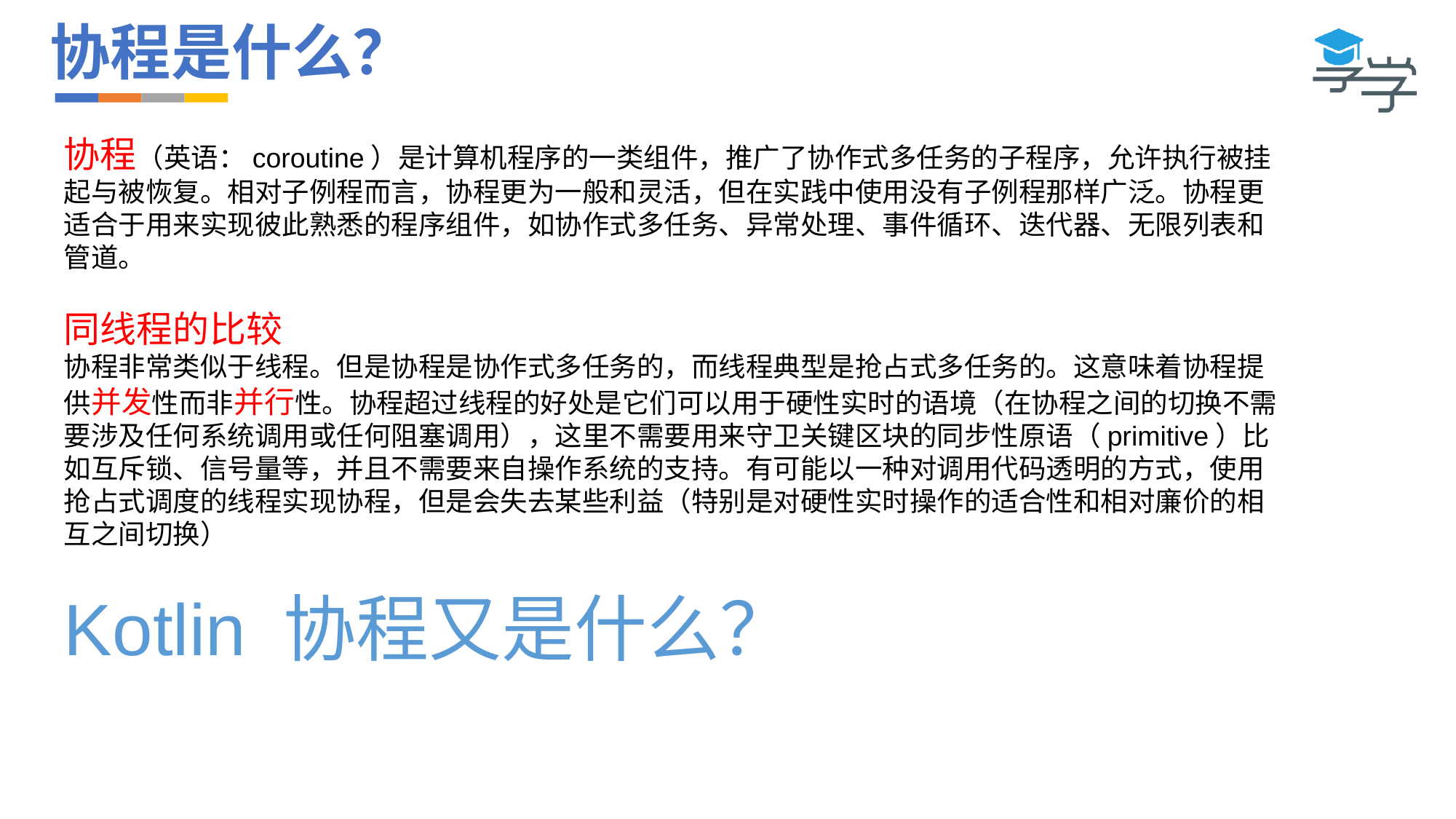

# 协程是什么？
协程（英语：coroutine）是计算机程序的一类组件，推广了协作式多任务的子程序，允许执行被挂起与被恢复。相对子例程而言，协程更为一般和灵活，但在实践中使用没有子例程那样广泛。协程更适合于用来实现彼此熟悉的程序组件，如协作式多任务、异常处理、事件循环、迭代器、无限列表和管道。

同线程的比较
协程非常类似于线程。但是协程是协作式多任务的，而线程典型是抢占式多任务的。这意味着协程提供并发性而非并行性。协程超过线程的好处是它们可以用于硬性实时的语境（在协程之间的切换不需要涉及任何系统调用或任何阻塞调用），这里不需要用来守卫关键区块的同步性原语（primitive）比如互斥锁、信号量等，并且不需要来自操作系统的支持。有可能以一种对调用代码透明的方式，使用抢占式调度的线程实现协程，但是会失去某些利益（特别是对硬性实时操作的适合性和相对廉价的相互之间切换）

Kotlin 协程又是什么？